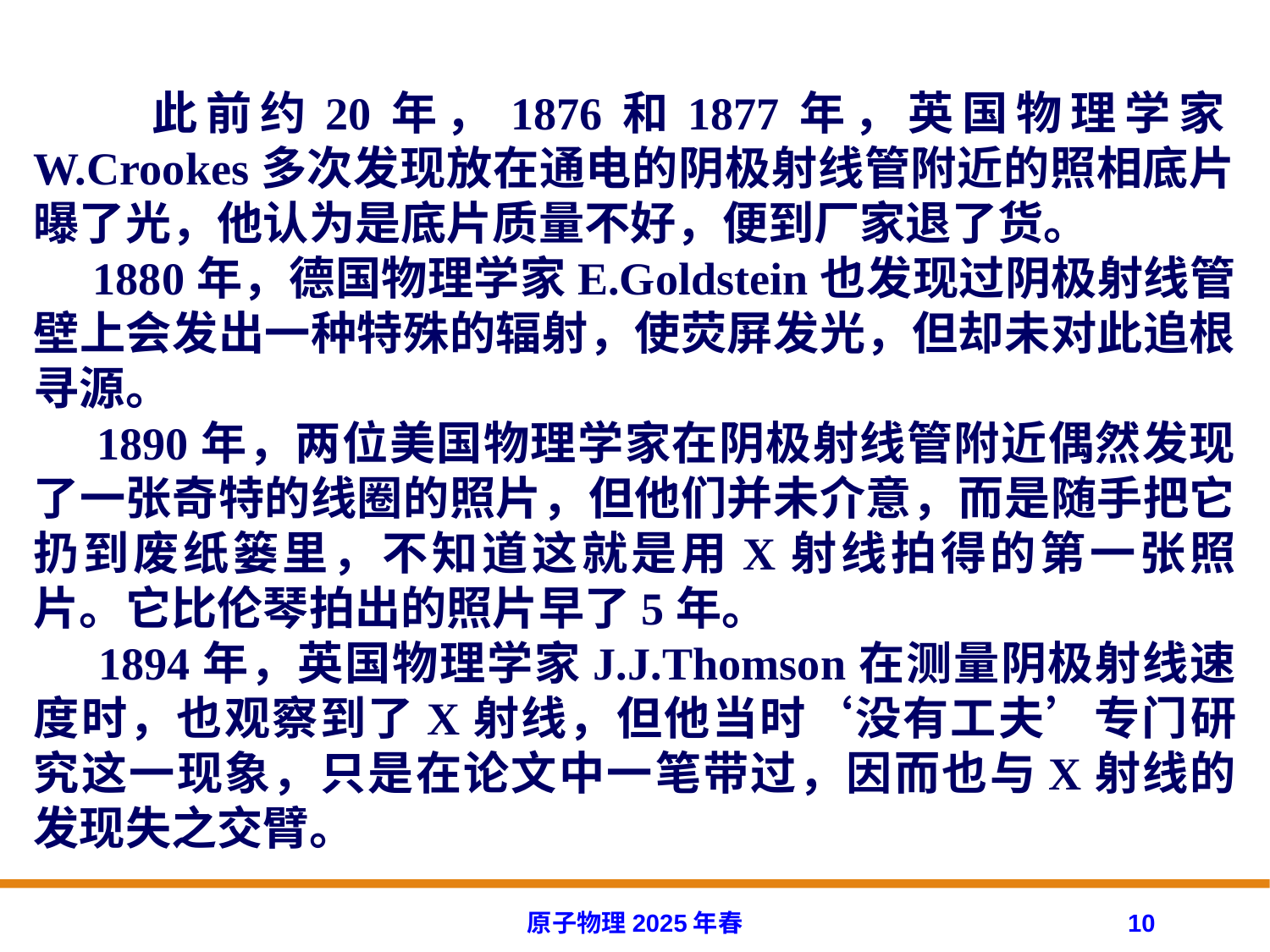

此前约20年，1876和1877年，英国物理学家W.Crookes多次发现放在通电的阴极射线管附近的照相底片曝了光，他认为是底片质量不好，便到厂家退了货。
     1880年，德国物理学家E.Goldstein也发现过阴极射线管壁上会发出一种特殊的辐射，使荧屏发光，但却未对此追根寻源。
     1890年，两位美国物理学家在阴极射线管附近偶然发现了一张奇特的线圈的照片，但他们并未介意，而是随手把它扔到废纸篓里，不知道这就是用X射线拍得的第一张照片。它比伦琴拍出的照片早了5年。
     1894年，英国物理学家J.J.Thomson在测量阴极射线速度时，也观察到了X射线，但他当时‘没有工夫’专门研究这一现象，只是在论文中一笔带过，因而也与X射线的发现失之交臂。
原子物理2025年春
10